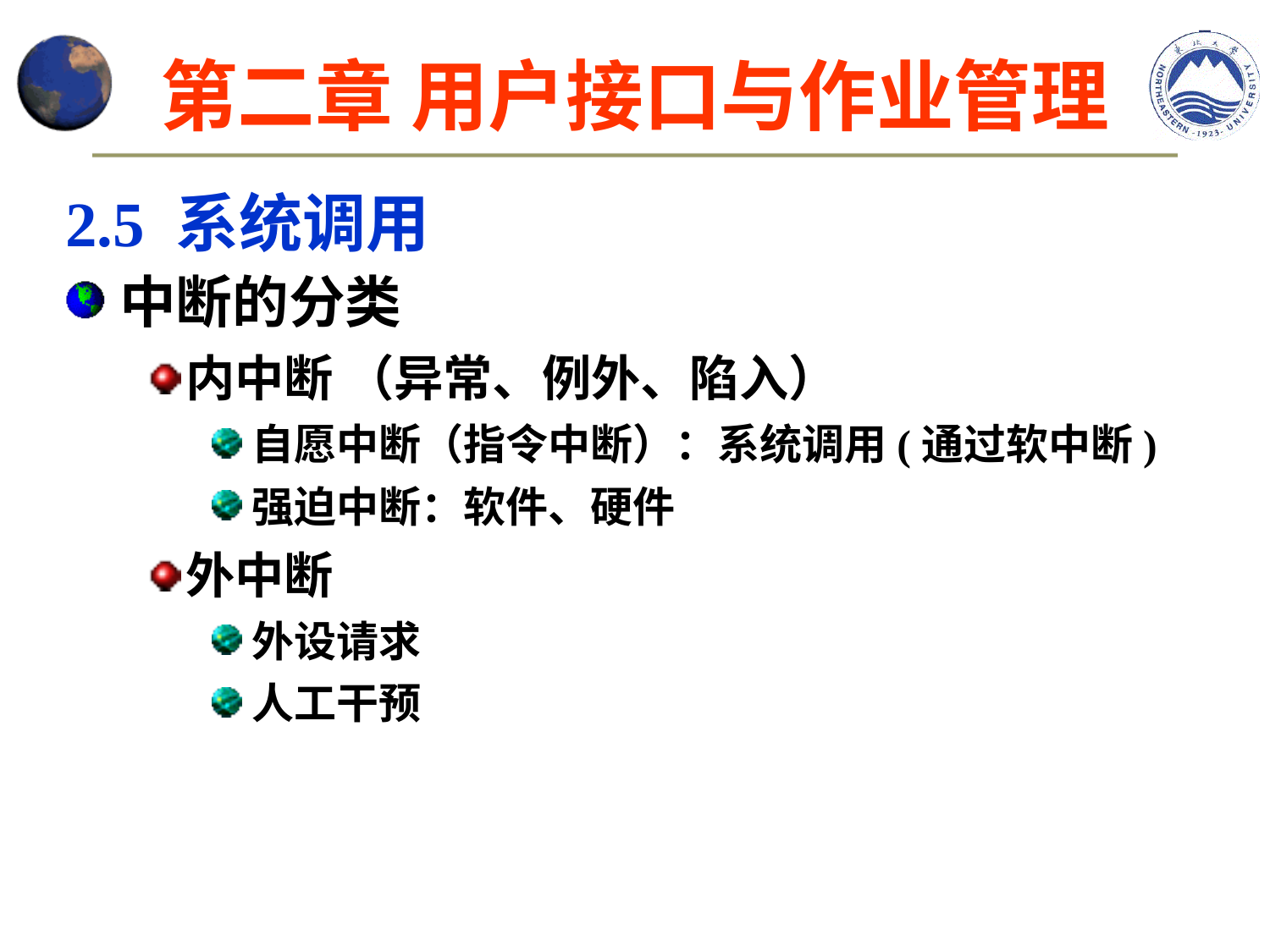

# 第二章 用户接口与作业管理
2.5 系统调用
中断的分类
内中断 （异常、例外、陷入）
自愿中断（指令中断）：系统调用(通过软中断)
强迫中断：软件、硬件
外中断
外设请求
人工干预